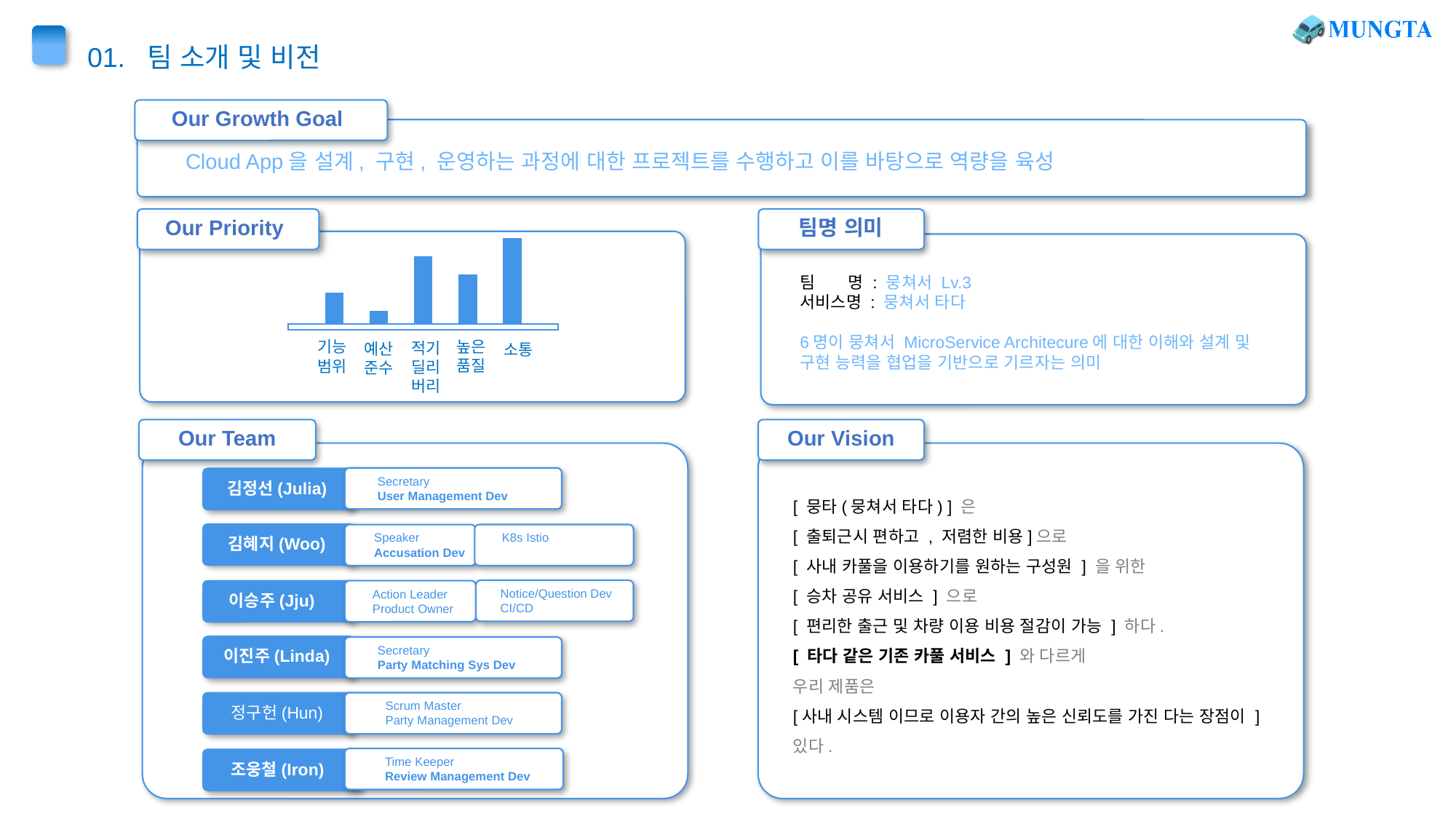

01.  팀 소개 및 비전

Our Growth Goal

Cloud App을 설계, 구현, 운영하는 과정에 대한 프로젝트를 수행하고 이를 바탕으로 역량을 육성

Our Priority

팀명 의미

높은품질
기능범위
적기
딜리버리
예산준수
소통
팀       명 : 뭉쳐서 Lv.3
서비스명 : 뭉쳐서 타다

6명이 뭉쳐서 MicroService Architecure에 대한 이해와 설계 및 구현 능력을 협업을 기반으로 기르자는 의미

Our Team

Our Vision

[ 뭉타(뭉쳐서 타다) ] 은
[ 출퇴근시 편하고 , 저렴한 비용]으로
[ 사내 카풀을 이용하기를 원하는 구성원 ] 을 위한
[ 승차 공유 서비스 ] 으로
[ 편리한 출근 및 차량 이용 비용 절감이 가능 ] 하다.
[ 타다 같은 기존 카풀 서비스 ] 와 다르게
우리 제품은
[사내 시스템 이므로 이용자 간의 높은 신뢰도를 가진 다는 장점이 ] 있다.

Secretary
User Management Dev

김정선(Julia)

김혜지(Woo)

K8s Istio

Speaker
Accusation Dev

Notice/Question Dev
CI/CD

Action Leader
Product Owner

이승주(Jju)

이진주(Linda)

Secretary
Party Matching Sys Dev

 Scrum Master
 Party Management Dev

정구헌(Hun)

Time Keeper
Review Management Dev

조웅철(Iron)